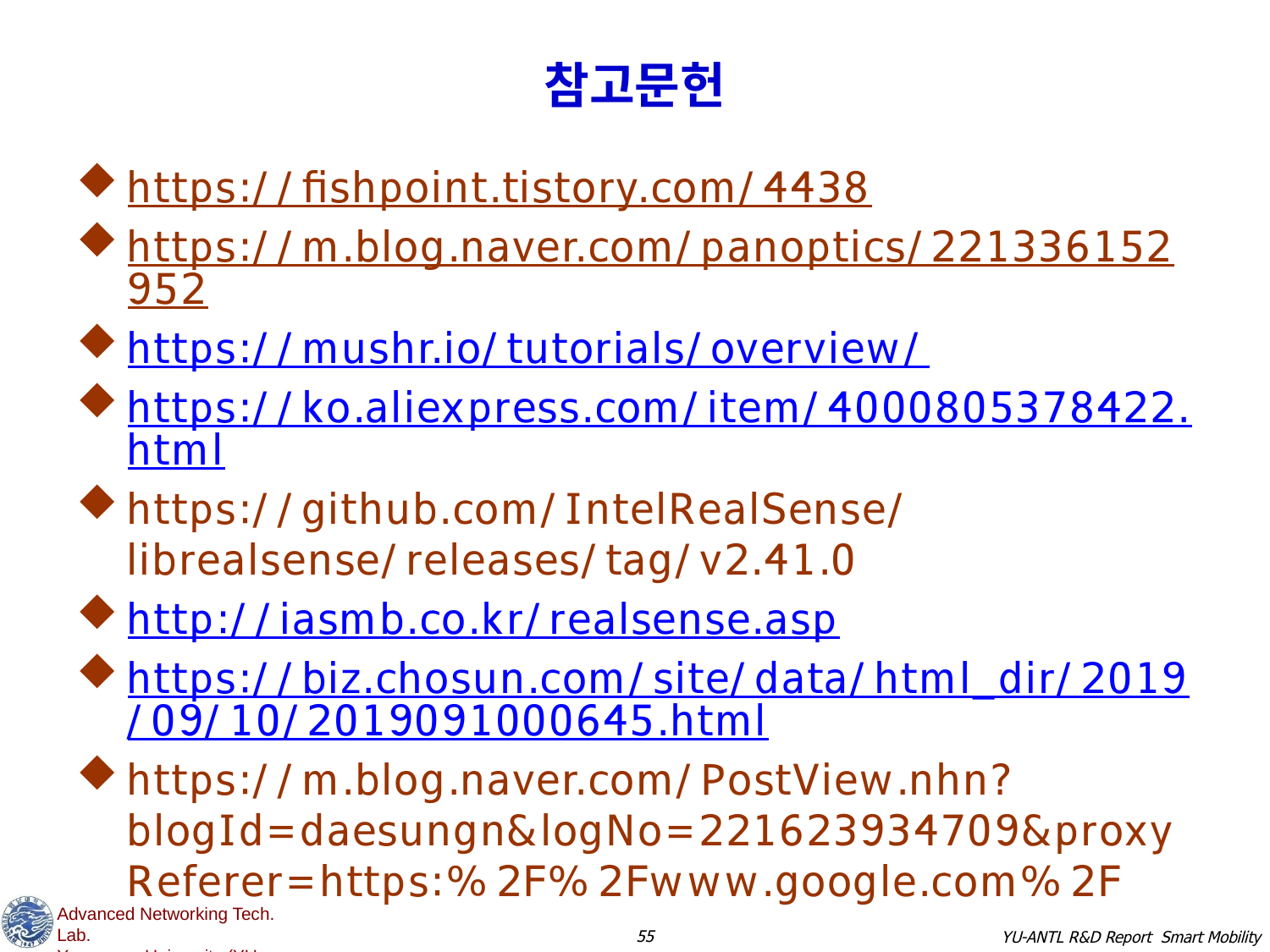

# 참고문헌
https://fishpoint.tistory.com/4438
https://m.blog.naver.com/panoptics/221336152952
https://mushr.io/tutorials/overview/
https://ko.aliexpress.com/item/4000805378422.html
https://github.com/IntelRealSense/librealsense/releases/tag/v2.41.0
http://iasmb.co.kr/realsense.asp
https://biz.chosun.com/site/data/html_dir/2019/09/10/2019091000645.html
https://m.blog.naver.com/PostView.nhn?blogId=daesungn&logNo=221623934709&proxyReferer=https:%2F%2Fwww.google.com%2F